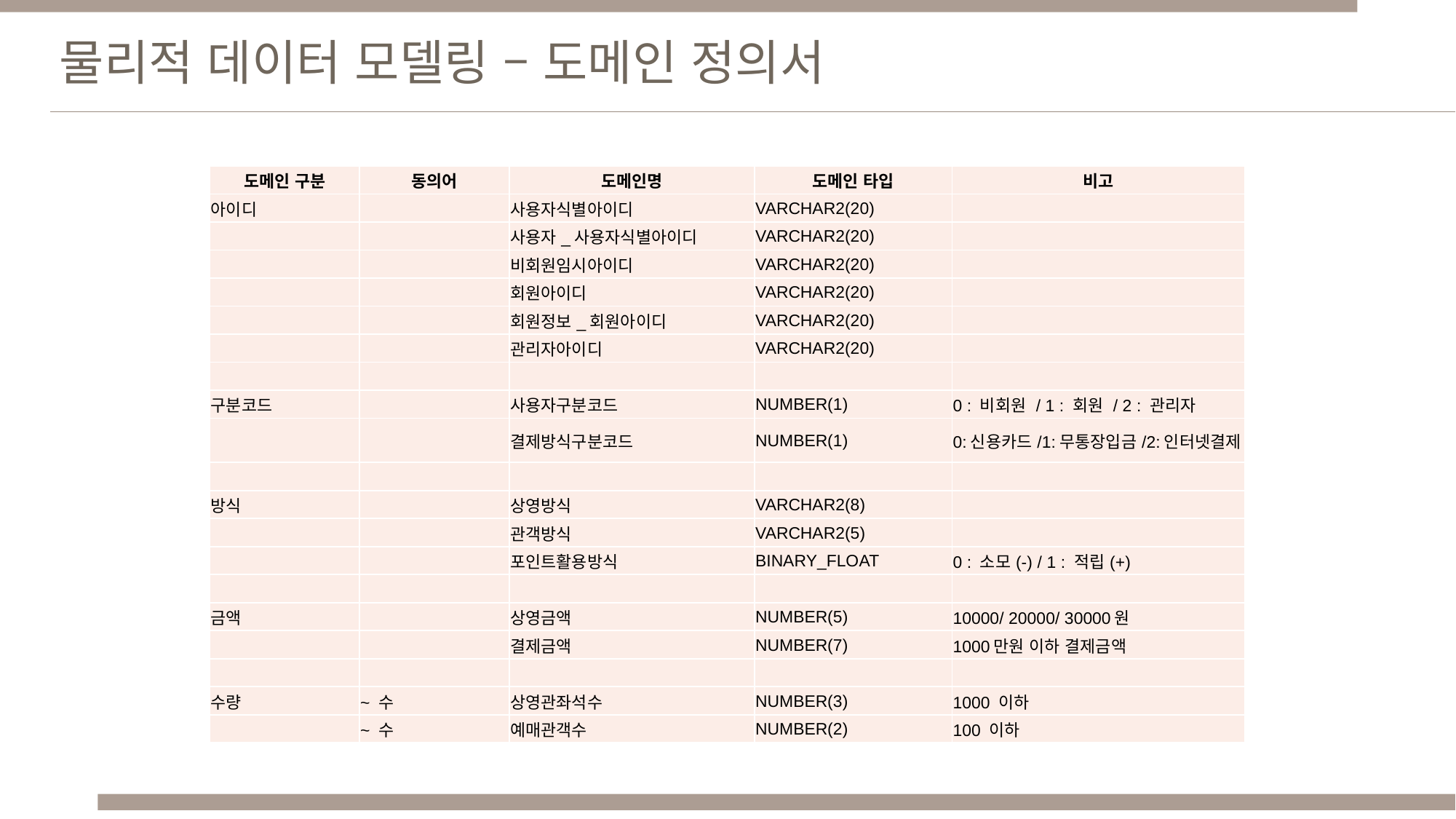

물리적 데이터 모델링 – 도메인 정의서
| 도메인 구분 | 동의어 | 도메인명 | 도메인 타입 | 비고 |
| --- | --- | --- | --- | --- |
| 아이디 |  | 사용자식별아이디 | VARCHAR2(20) |  |
|  |  | 사용자\_사용자식별아이디 | VARCHAR2(20) |  |
|  |  | 비회원임시아이디 | VARCHAR2(20) |  |
|  |  | 회원아이디 | VARCHAR2(20) |  |
|  |  | 회원정보\_회원아이디 | VARCHAR2(20) |  |
|  |  | 관리자아이디 | VARCHAR2(20) |  |
|  |  |  |  |  |
| 구분코드 |  | 사용자구분코드 | NUMBER(1) | 0 : 비회원 / 1 : 회원 / 2 : 관리자 |
|  |  | 결제방식구분코드 | NUMBER(1) | 0:신용카드/1:무통장입금/2:인터넷결제 |
|  |  |  |  |  |
| 방식 |  | 상영방식 | VARCHAR2(8) |  |
|  |  | 관객방식 | VARCHAR2(5) |  |
|  |  | 포인트활용방식 | BINARY\_FLOAT | 0 : 소모(-) / 1 : 적립(+) |
|  |  |  |  |  |
| 금액 |  | 상영금액 | NUMBER(5) | 10000/ 20000/ 30000원 |
|  |  | 결제금액 | NUMBER(7) | 1000만원 이하 결제금액 |
|  |  |  |  |  |
| 수량 | ~ 수 | 상영관좌석수 | NUMBER(3) | 1000 이하 |
|  | ~ 수 | 예매관객수 | NUMBER(2) | 100 이하 |